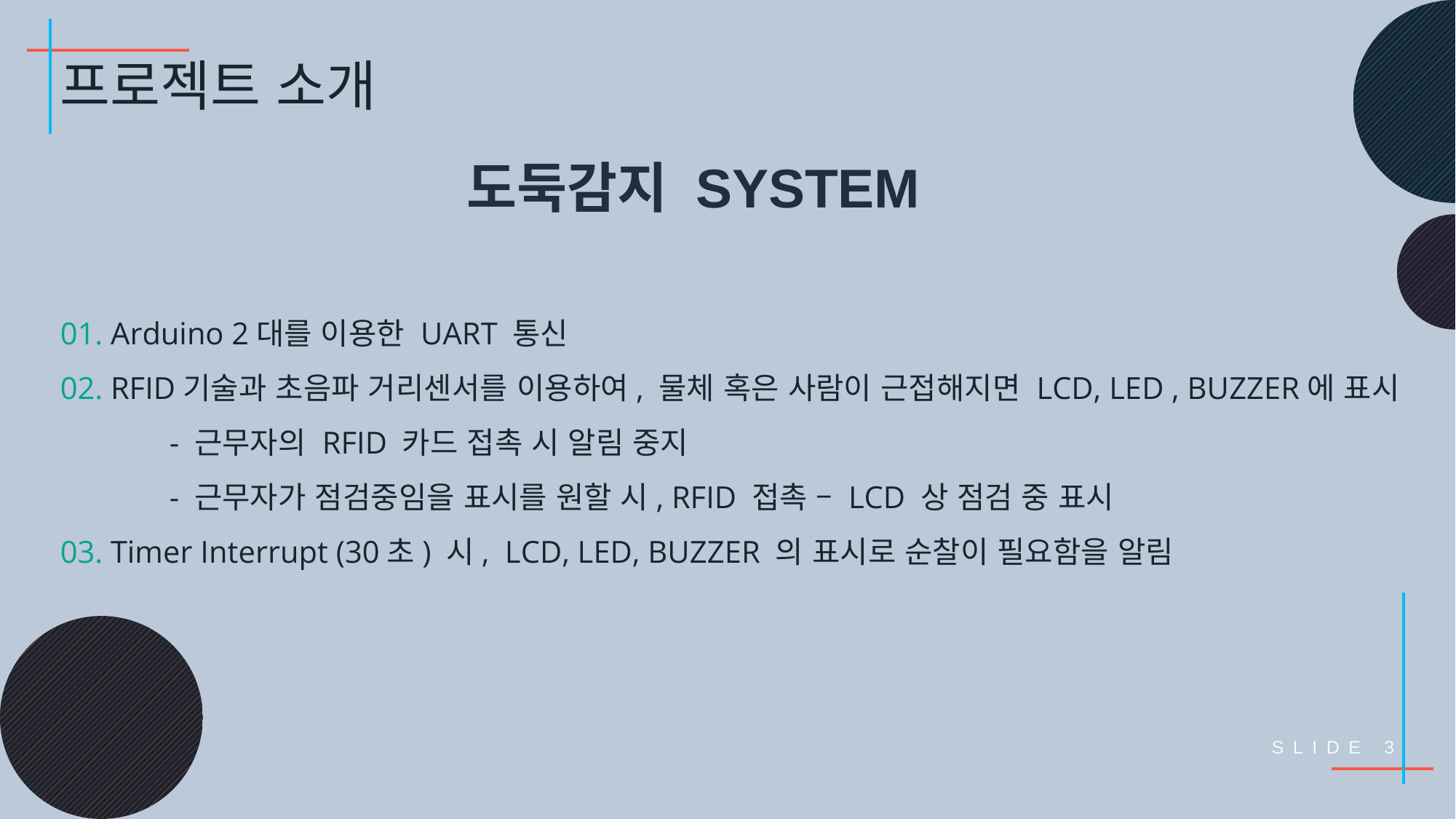

프로젝트 소개
도둑감지 SYSTEM
01. Arduino 2대를 이용한 UART 통신
02. RFID기술과 초음파 거리센서를 이용하여, 물체 혹은 사람이 근접해지면 LCD, LED , BUZZER에 표시
	- 근무자의 RFID 카드 접촉 시 알림 중지
	- 근무자가 점검중임을 표시를 원할 시, RFID 접촉 – LCD 상 점검 중 표시
03. Timer Interrupt (30초) 시,  LCD, LED, BUZZER 의 표시로 순찰이 필요함을 알림